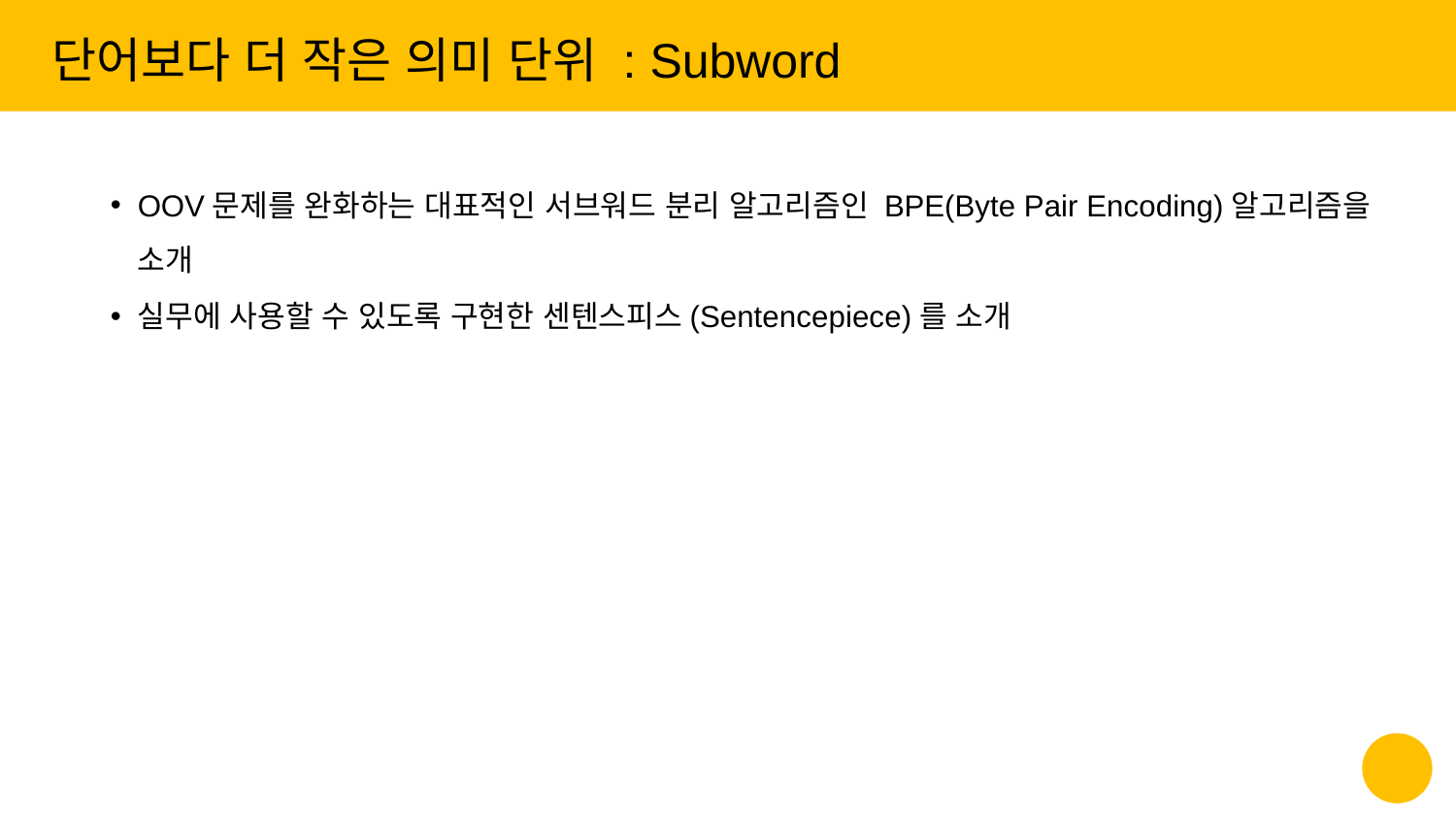

단어보다 더 작은 의미 단위 : Subword
OOV문제를 완화하는 대표적인 서브워드 분리 알고리즘인 BPE(Byte Pair Encoding)알고리즘을 소개
실무에 사용할 수 있도록 구현한 센텐스피스(Sentencepiece)를 소개
42